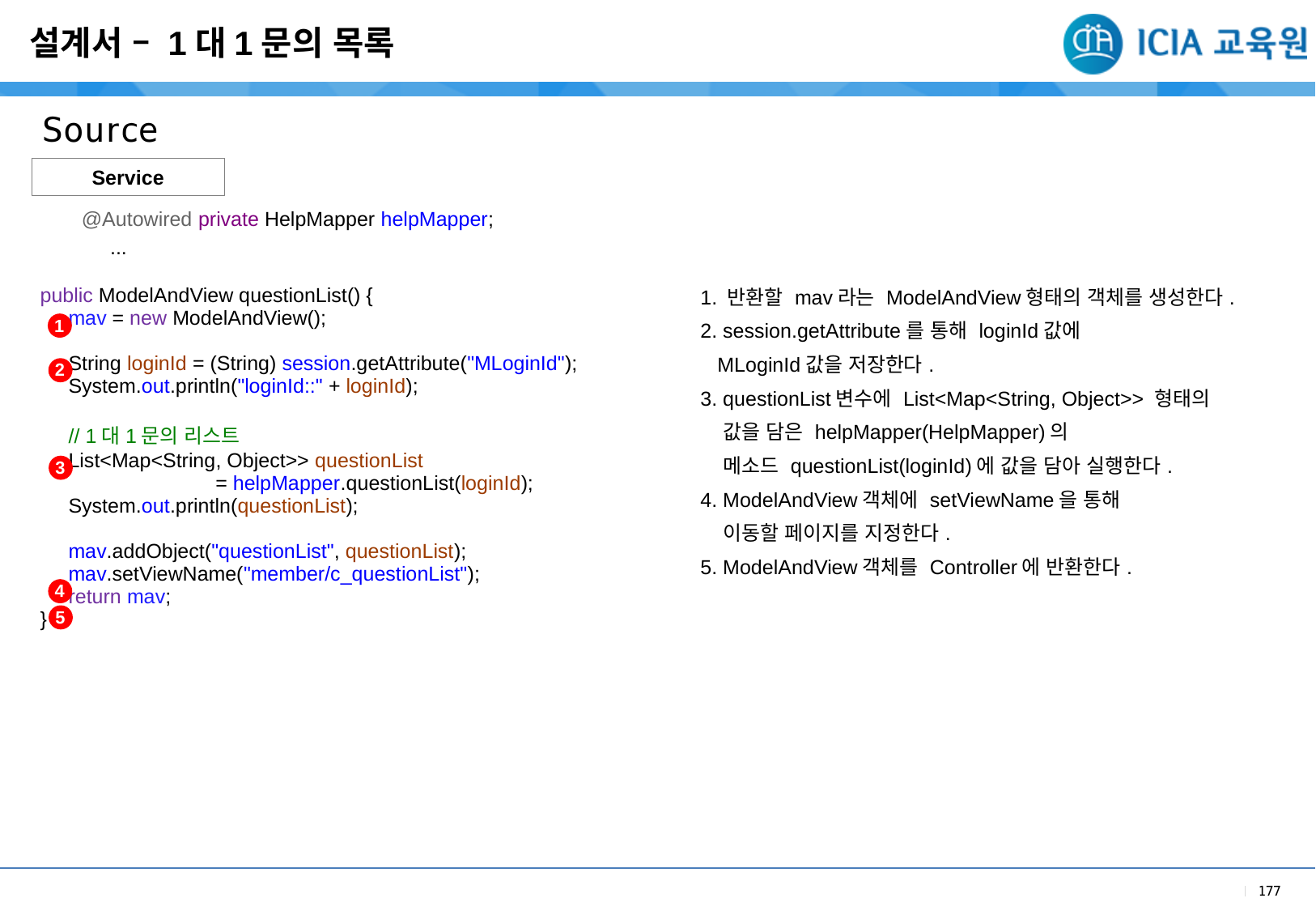

설계서 – 1대1문의 목록
Source
Service
@Autowired private HelpMapper helpMapper;
     ...

|  |
| --- |
| 1. 반환할 mav라는 ModelAndView형태의 객체를 생성한다. 2. session.getAttribute를 통해 loginId값에 MLoginId값을 저장한다. 3. questionList변수에 List<Map<String, Object>> 형태의 값을 담은 helpMapper(HelpMapper)의 메소드 questionList(loginId)에 값을 담아 실행한다. 4. ModelAndView객체에 setViewName을 통해 이동할 페이지를 지정한다. 5. ModelAndView객체를 Controller에 반환한다. |
|  |
| --- |
| public ModelAndView questionList() { mav = new ModelAndView(); String loginId = (String) session.getAttribute("MLoginId"); System.out.println("loginId::" + loginId); // 1대1문의 리스트 List<Map<String, Object>> questionList = helpMapper.questionList(loginId); System.out.println(questionList); mav.addObject("questionList", questionList); mav.setViewName("member/c\_questionList"); return mav; } |
|  |
1

2

3

4

5